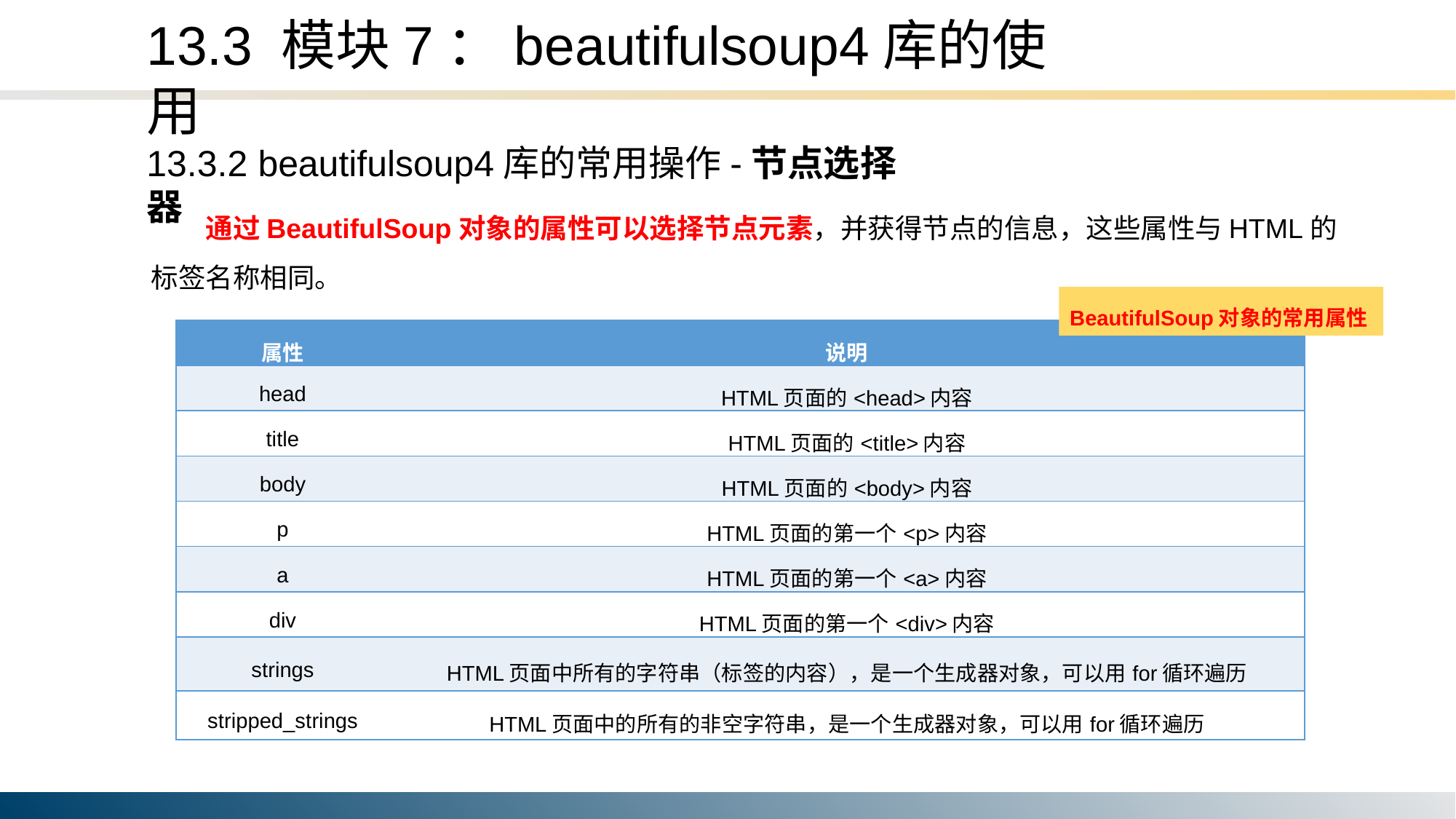

13.3 模块7：beautifulsoup4库的使用
13.3.2 beautifulsoup4库的常用操作-节点选择器
通过BeautifulSoup对象的属性可以选择节点元素，并获得节点的信息，这些属性与HTML的标签名称相同。
BeautifulSoup对象的常用属性
| 属性 | 说明 |
| --- | --- |
| head | HTML页面的<head>内容 |
| title | HTML页面的<title>内容 |
| body | HTML页面的<body>内容 |
| p | HTML页面的第一个<p>内容 |
| a | HTML页面的第一个<a>内容 |
| div | HTML页面的第一个<div>内容 |
| strings | HTML页面中所有的字符串（标签的内容），是一个生成器对象，可以用for循环遍历 |
| stripped\_strings | HTML页面中的所有的非空字符串，是一个生成器对象，可以用for循环遍历 |